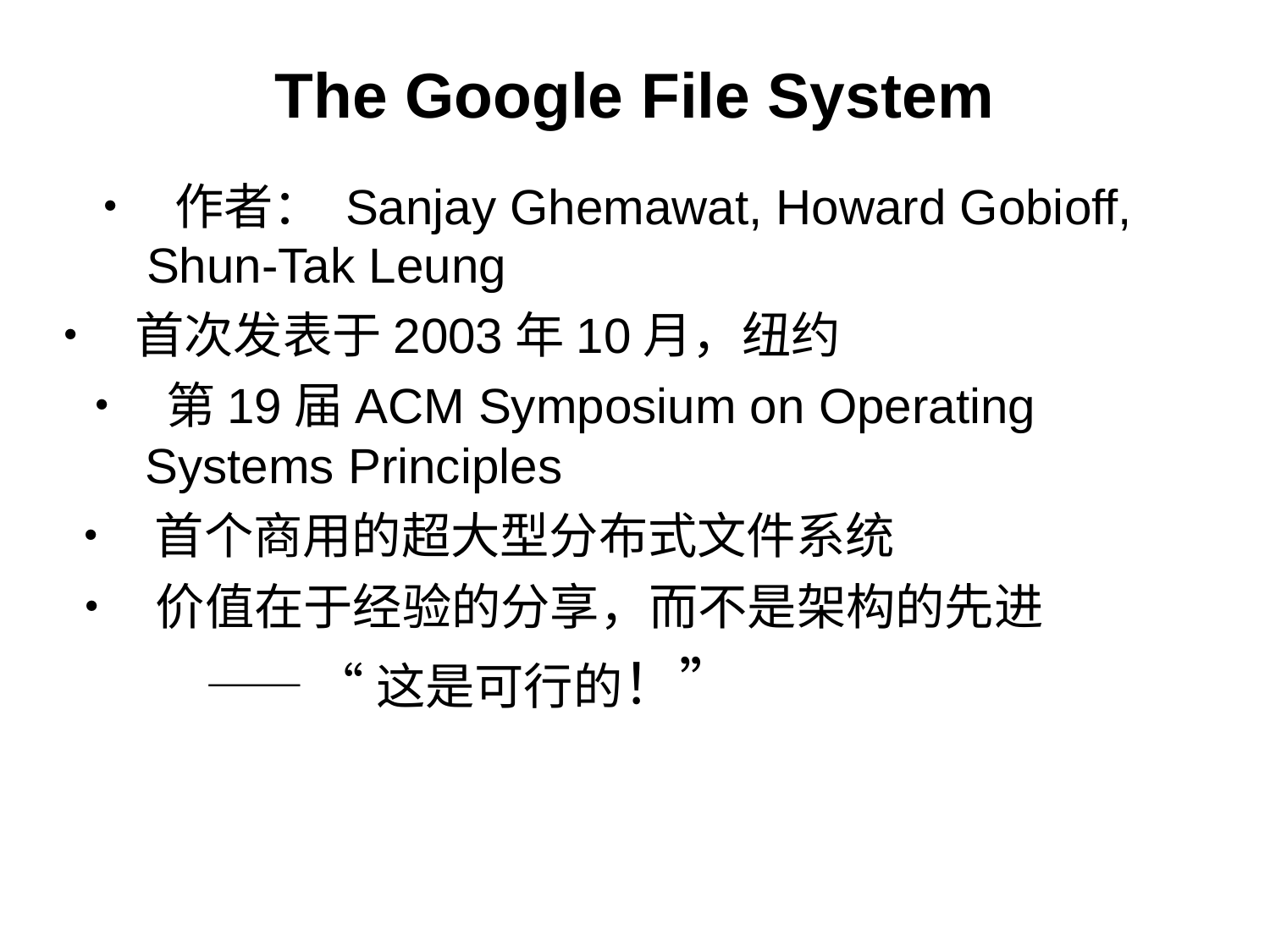

The Google File System
•   作者： Sanjay Ghemawat, Howard Gobioff,
Shun-Tak Leung
•   首次发表于2003年10月，纽约
•   第19届ACM Symposium on Operating
Systems Principles
•   首个商用的超大型分布式文件系统
•   价值在于经验的分享，而不是架构的先进
—— “这是可行的！”